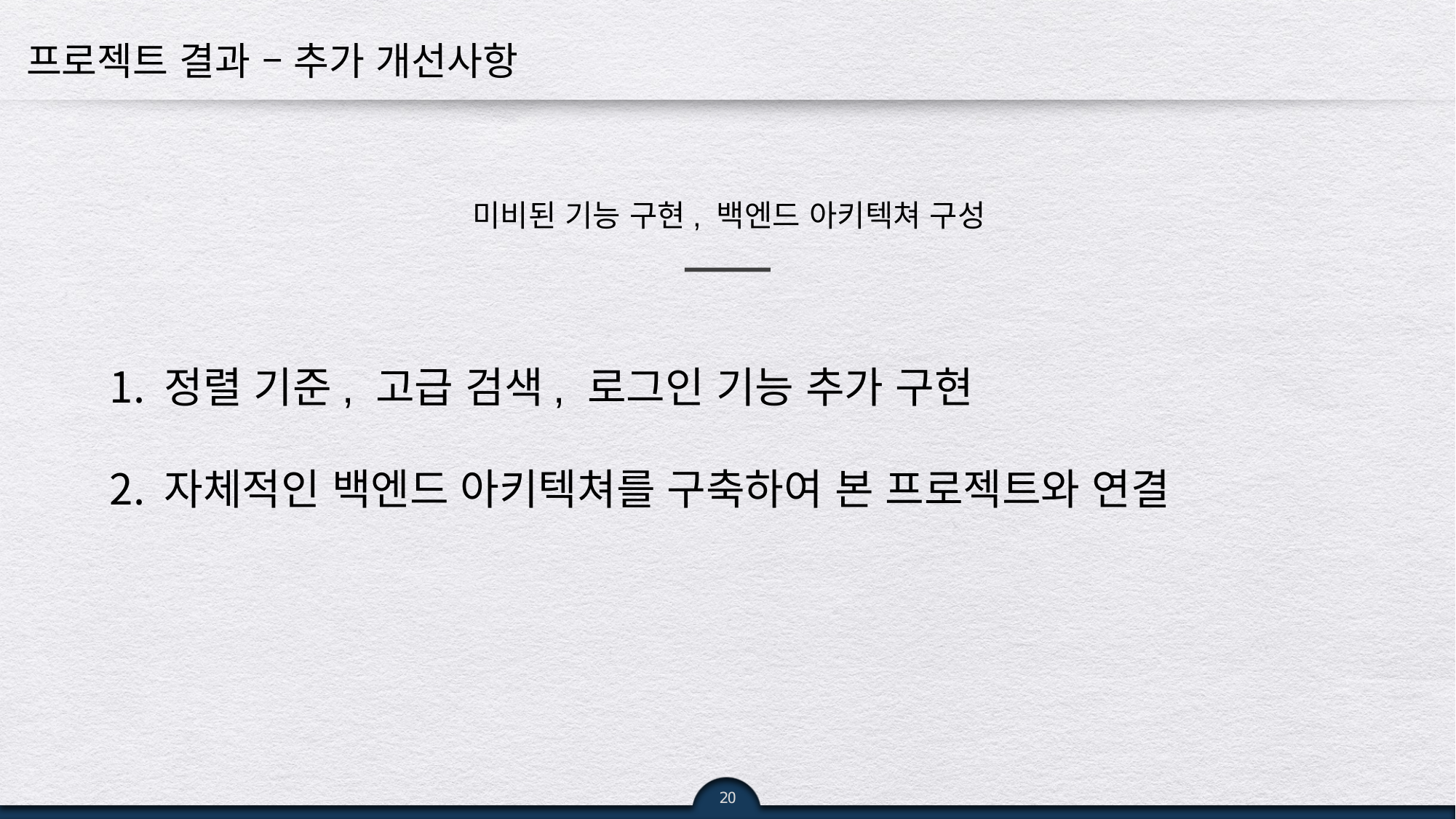

# 프로젝트 결과 – 추가 개선사항

미비된 기능 구현, 백엔드 아키텍쳐 구성

정렬 기준, 고급 검색, 로그인 기능 추가 구현

자체적인 백엔드 아키텍쳐를 구축하여 본 프로젝트와 연결